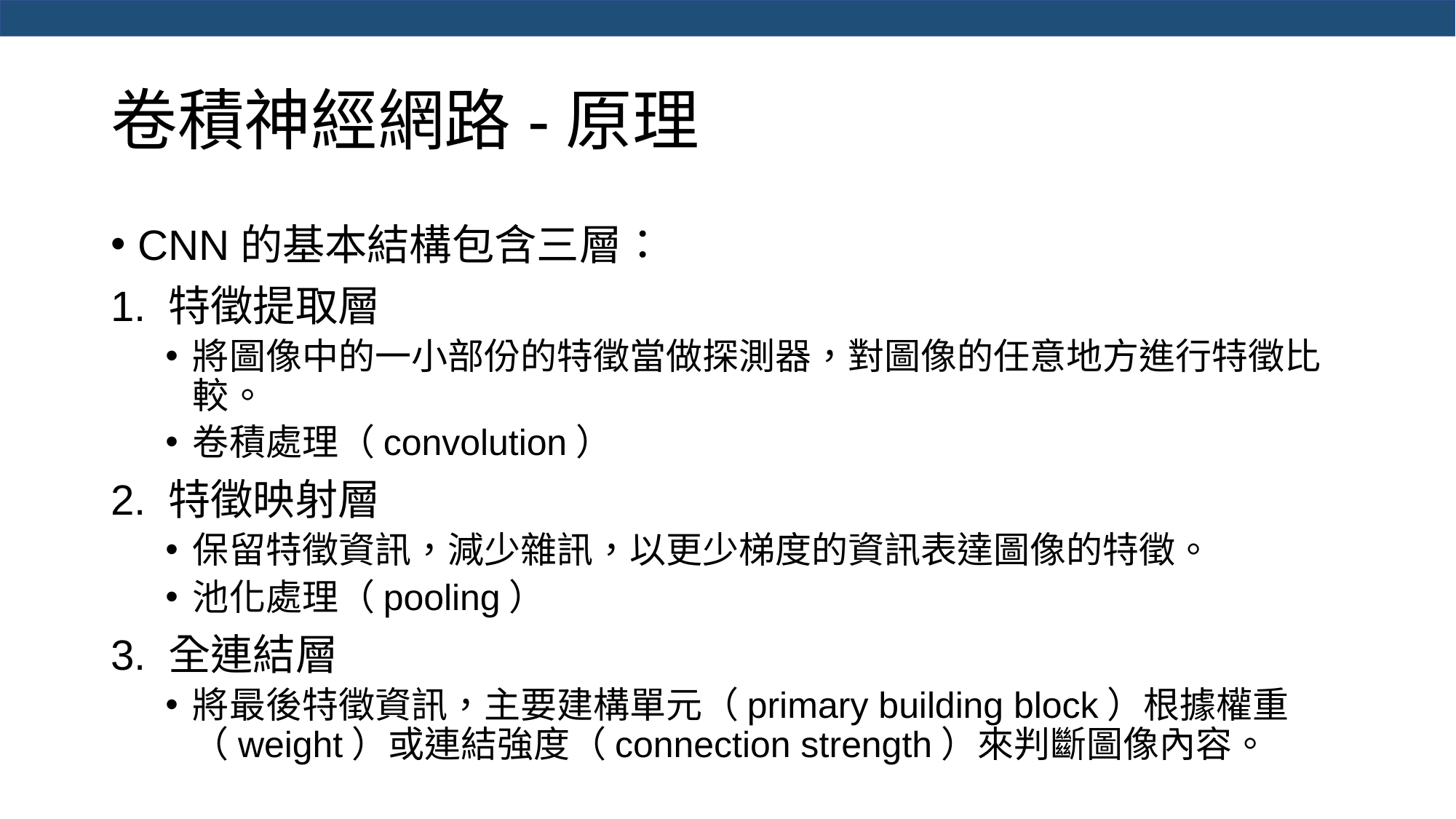

# 卷積神經網路-原理
CNN的基本結構包含三層：
1. 特徵提取層
將圖像中的一小部份的特徵當做探測器，對圖像的任意地方進行特徵比較。
卷積處理（convolution）
2. 特徵映射層
保留特徵資訊，減少雜訊，以更少梯度的資訊表達圖像的特徵。
池化處理（pooling）
3. 全連結層
將最後特徵資訊，主要建構單元（primary building block）根據權重（weight）或連結強度（connection strength）來判斷圖像內容。